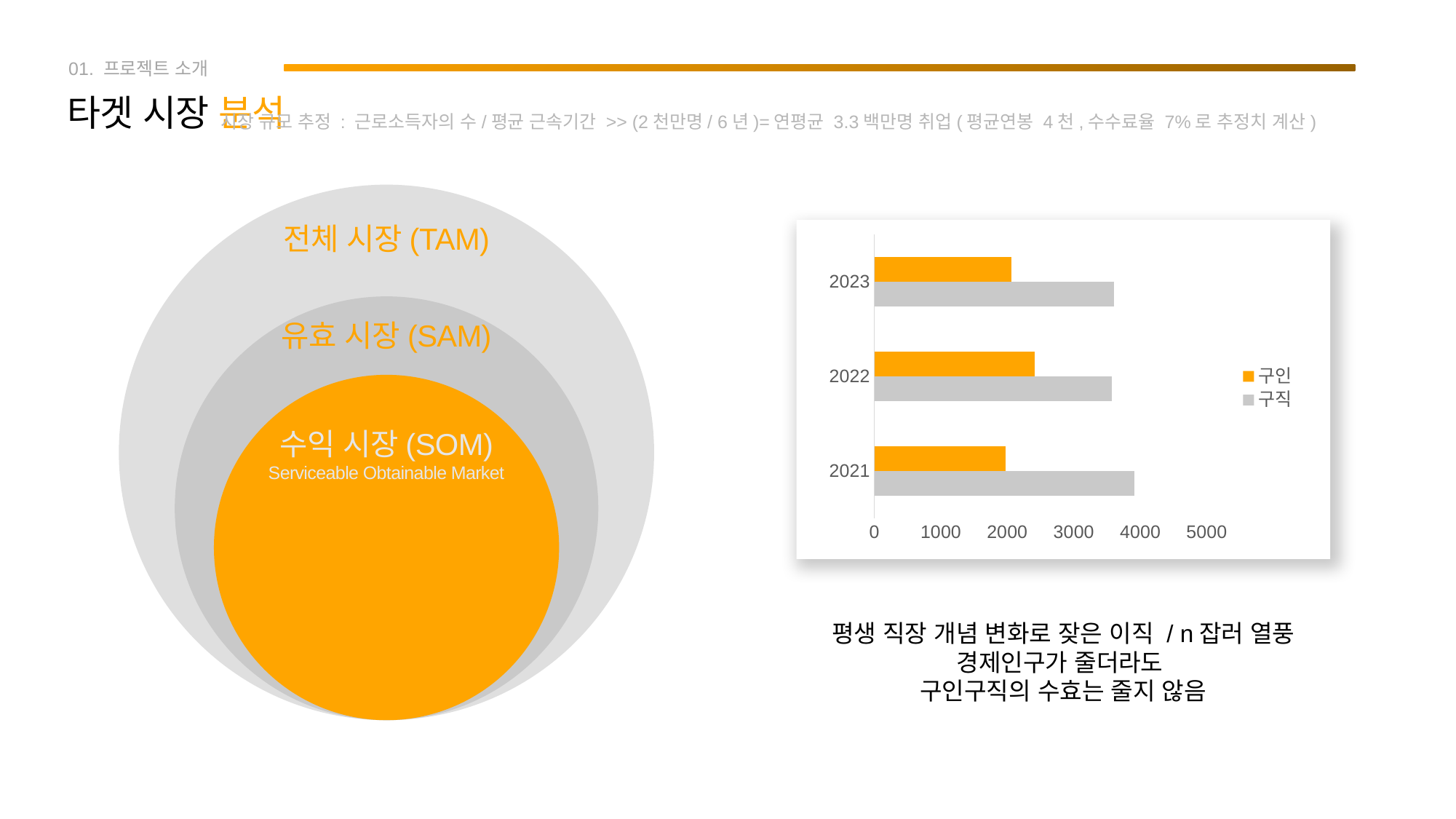

01. 프로젝트 소개

타겟 시장 분석
시장 규모 추정 : 근로소득자의 수/평균 근속기간 >> (2천만명/ 6년)=연평균 3.3백만명 취업(평균연봉 4천,수수료율 7%로 추정치 계산)

전체 시장(TAM)
Total Addressable Market

### Chart

| Category | 구직 | 구인 |
|---|---|---|
| 2021 | 3913.0 | 1969.0 |
| 2022 | 3576.0 | 2406.0 |
| 2023 | 3609.0 | 2060.0 |
유효 시장(SAM)
Serviceable Addressable Market

수익 시장(SOM)
Serviceable Obtainable Market
10% =9,333억원
평생 직장 개념 변화로 잦은 이직 / n잡러 열풍
경제인구가 줄더라도
구인구직의 수효는 줄지 않음